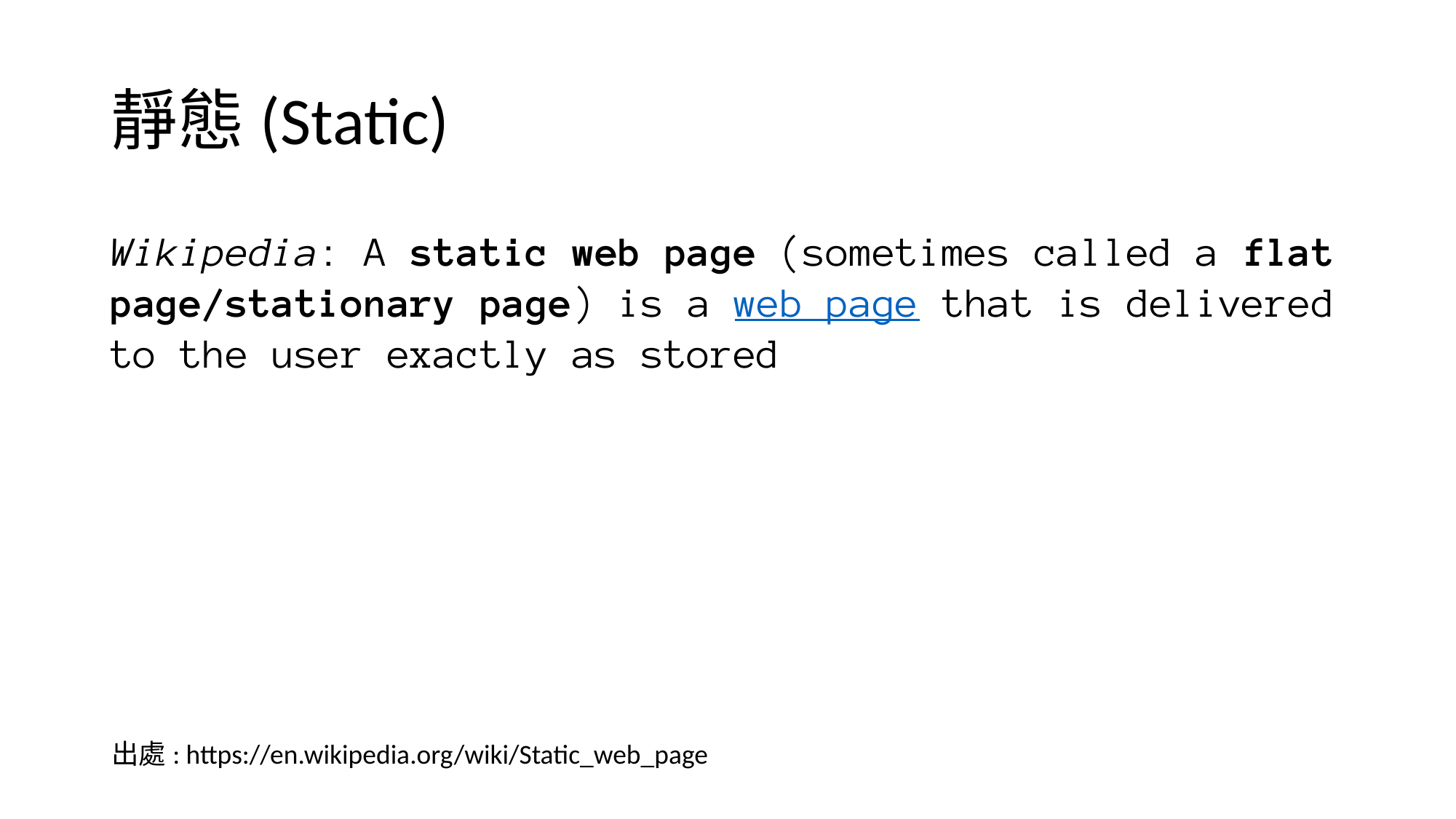

# 靜態(Static)
Wikipedia: A static web page (sometimes called a flat page/stationary page) is a web page that is delivered to the user exactly as stored
出處: https://en.wikipedia.org/wiki/Static_web_page